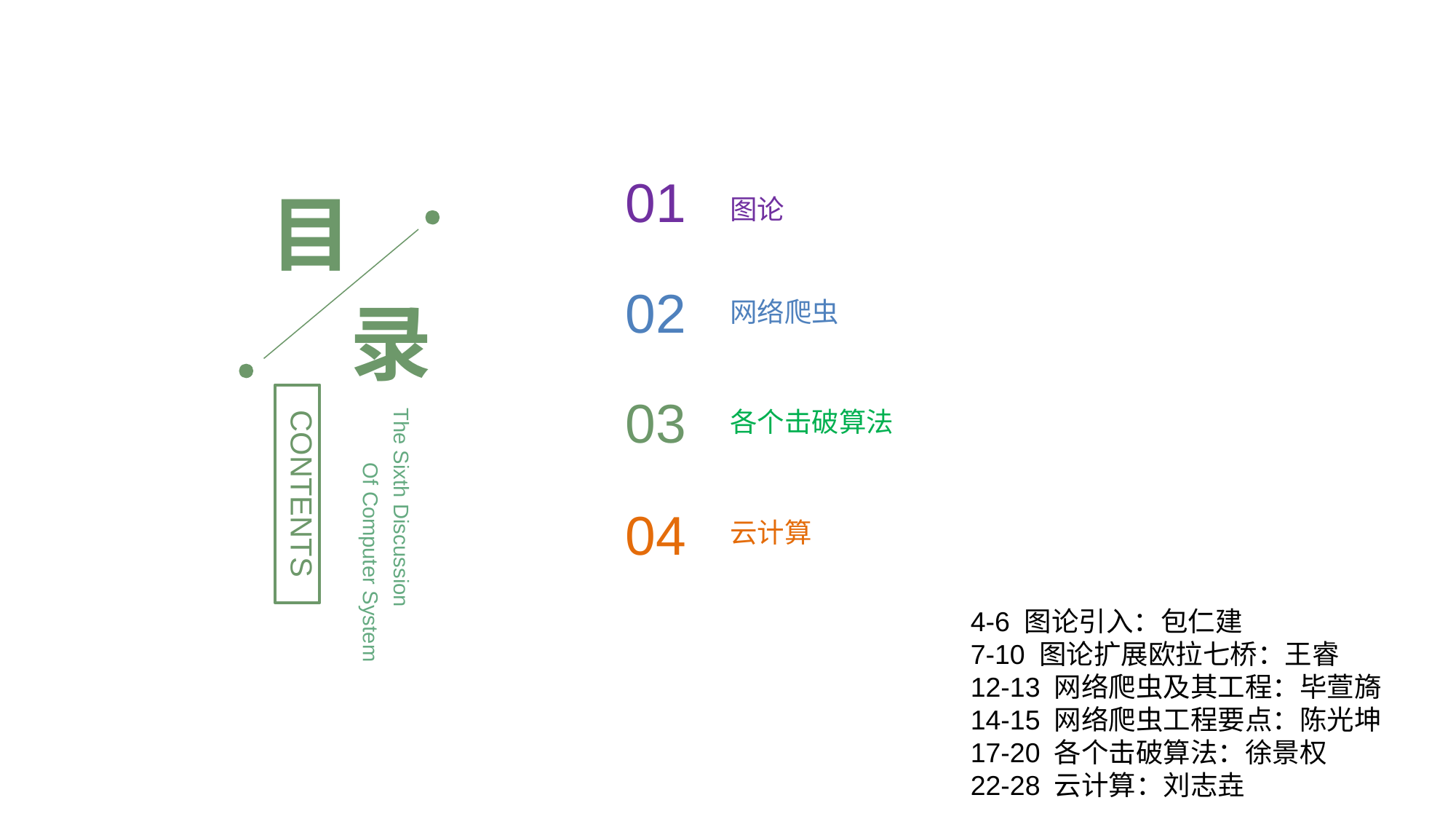

01
图论

目

02
网络爬虫
录
03
各个击破算法

CONTENTS
The Sixth Discussion
Of Computer System
云计算
04
4-6 图论引入：包仁建
7-10 图论扩展欧拉七桥：王睿
12-13 网络爬虫及其工程：毕萱旖
14-15 网络爬虫工程要点：陈光坤
17-20 各个击破算法：徐景权
22-28 云计算：刘志垚